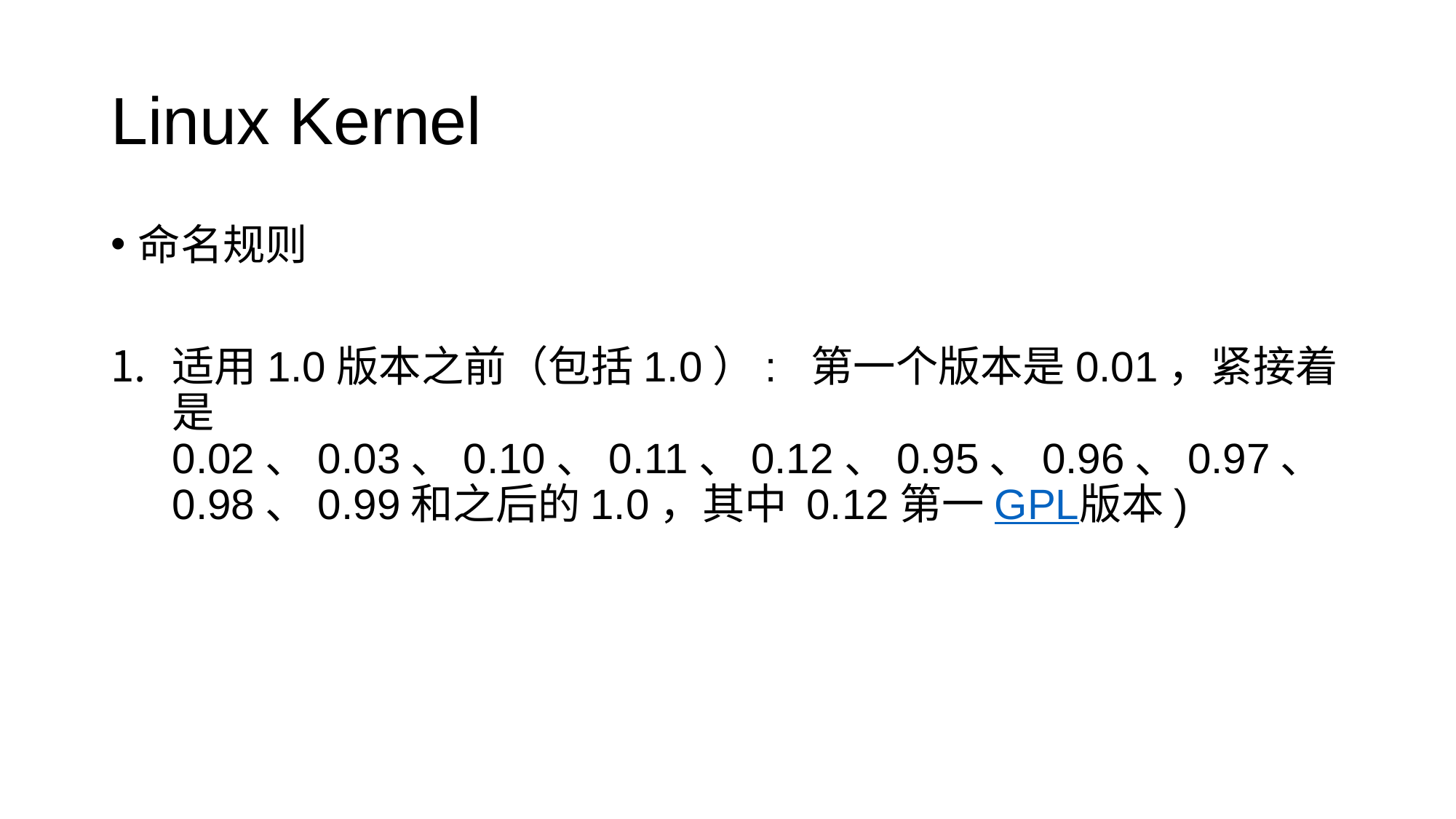

# Linux Kernel
命名规则

适用1.0版本之前（包括1.0）:  第一个版本是0.01，紧接着是0.02、0.03、0.10、0.11、0.12、0.95、0.96、0.97、0.98、0.99和之后的1.0，其中 0.12第一GPL版本)